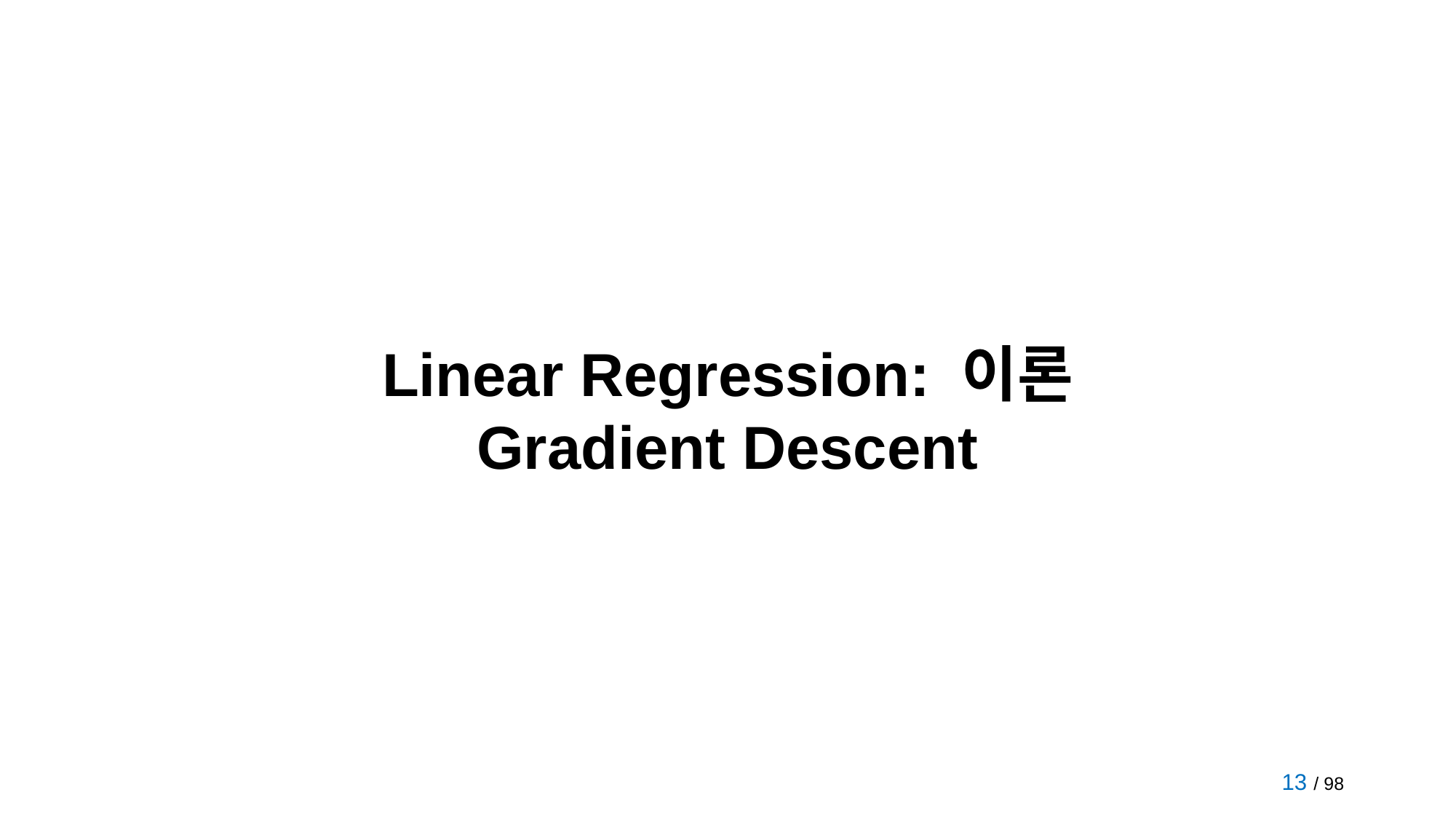

Linear Regression: 이론
Gradient Descent
13 / 98